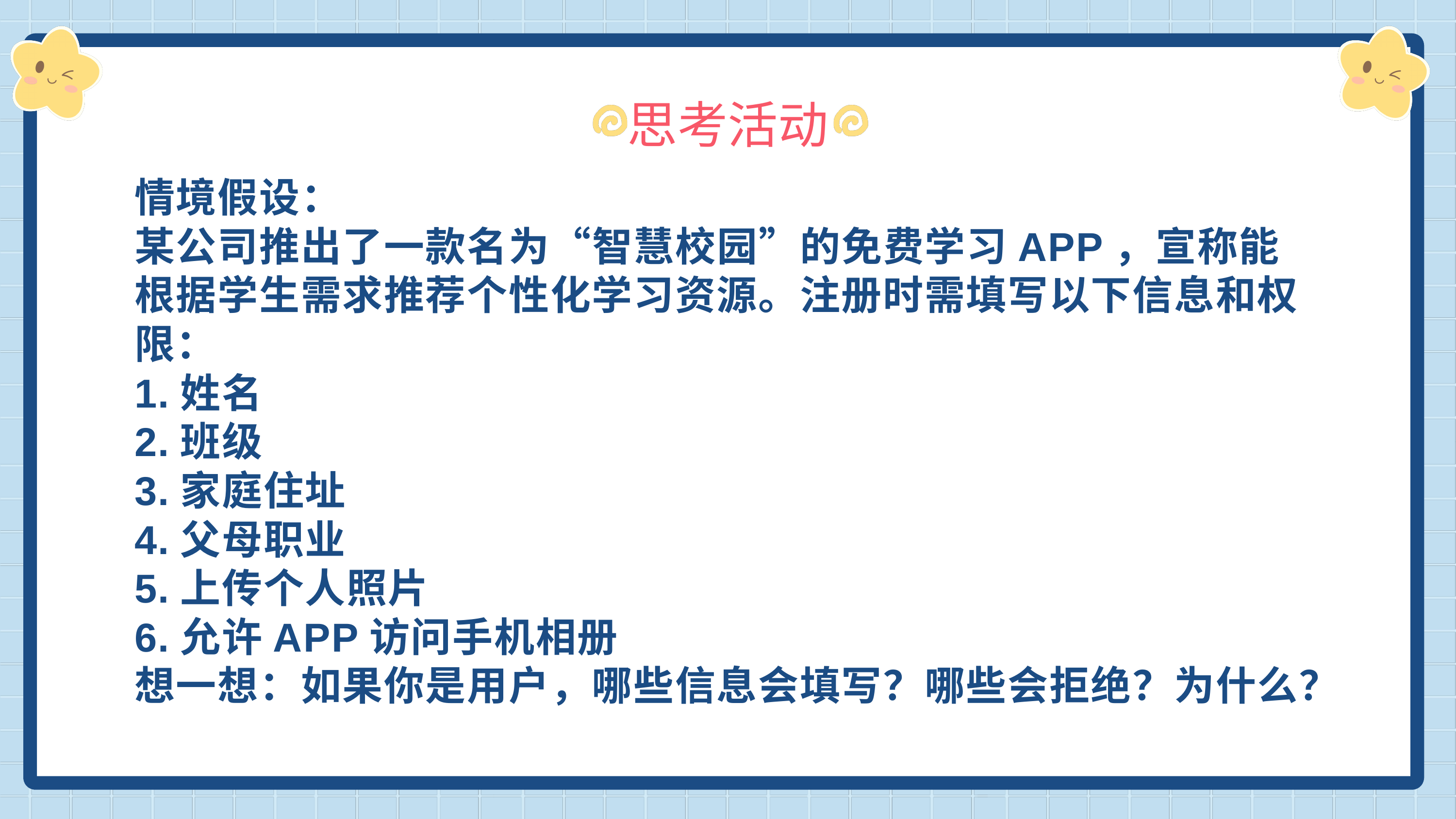

思考活动

情境假设：
某公司推出了一款名为“智慧校园”的免费学习APP，宣称能根据学生需求推荐个性化学习资源。注册时需填写以下信息和权限：
1.姓名
2.班级
3.家庭住址
4.父母职业
5.上传个人照片
6.允许APP访问手机相册
想一想：如果你是用户，哪些信息会填写？哪些会拒绝？为什么？